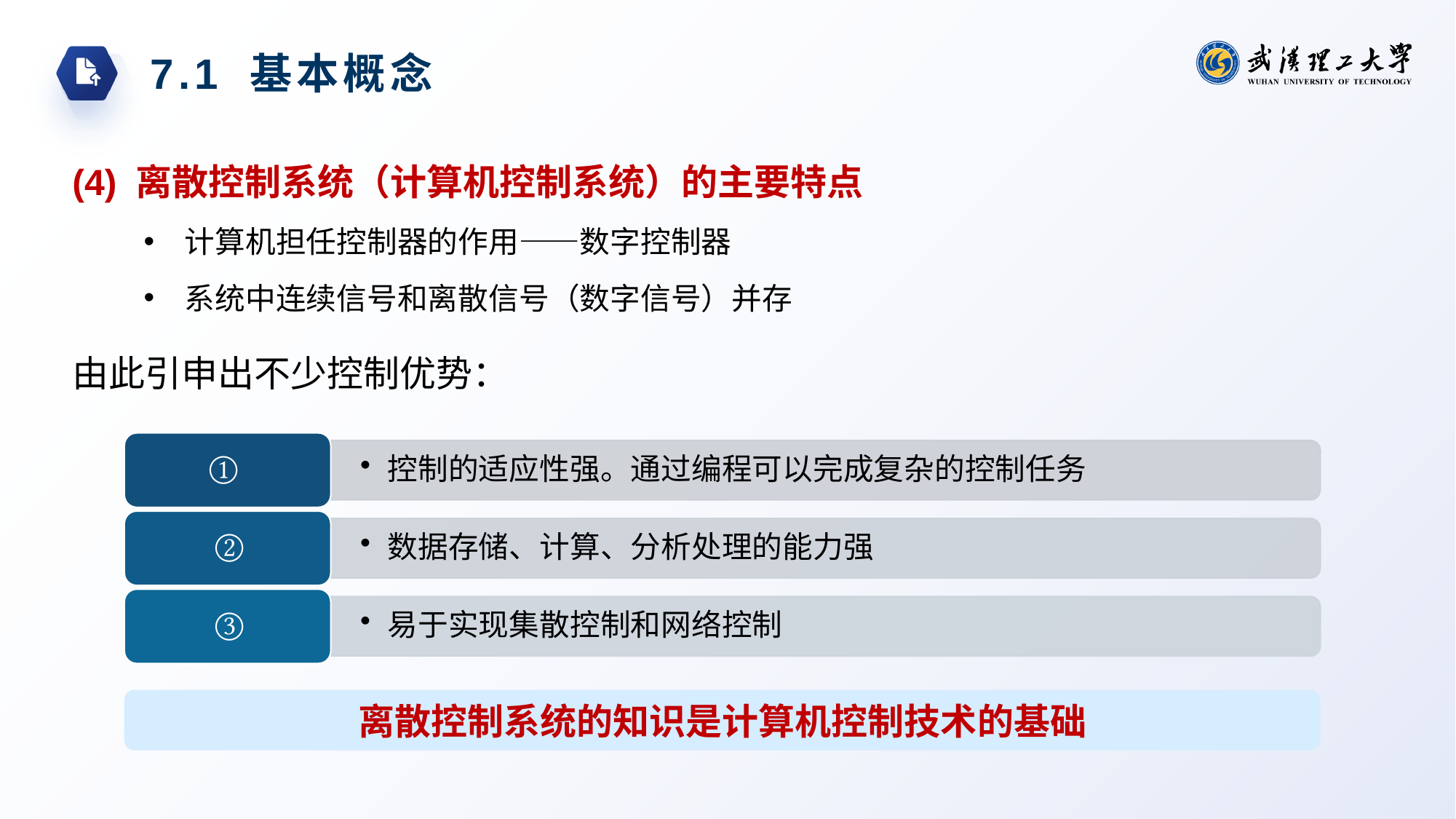

7.1 基本概念
(4) 离散控制系统（计算机控制系统）的主要特点
计算机担任控制器的作用——数字控制器
系统中连续信号和离散信号（数字信号）并存
由此引申出不少控制优势：
控制的适应性强。通过编程可以完成复杂的控制任务
①
数据存储、计算、分析处理的能力强
②
易于实现集散控制和网络控制
③
离散控制系统的知识是计算机控制技术的基础